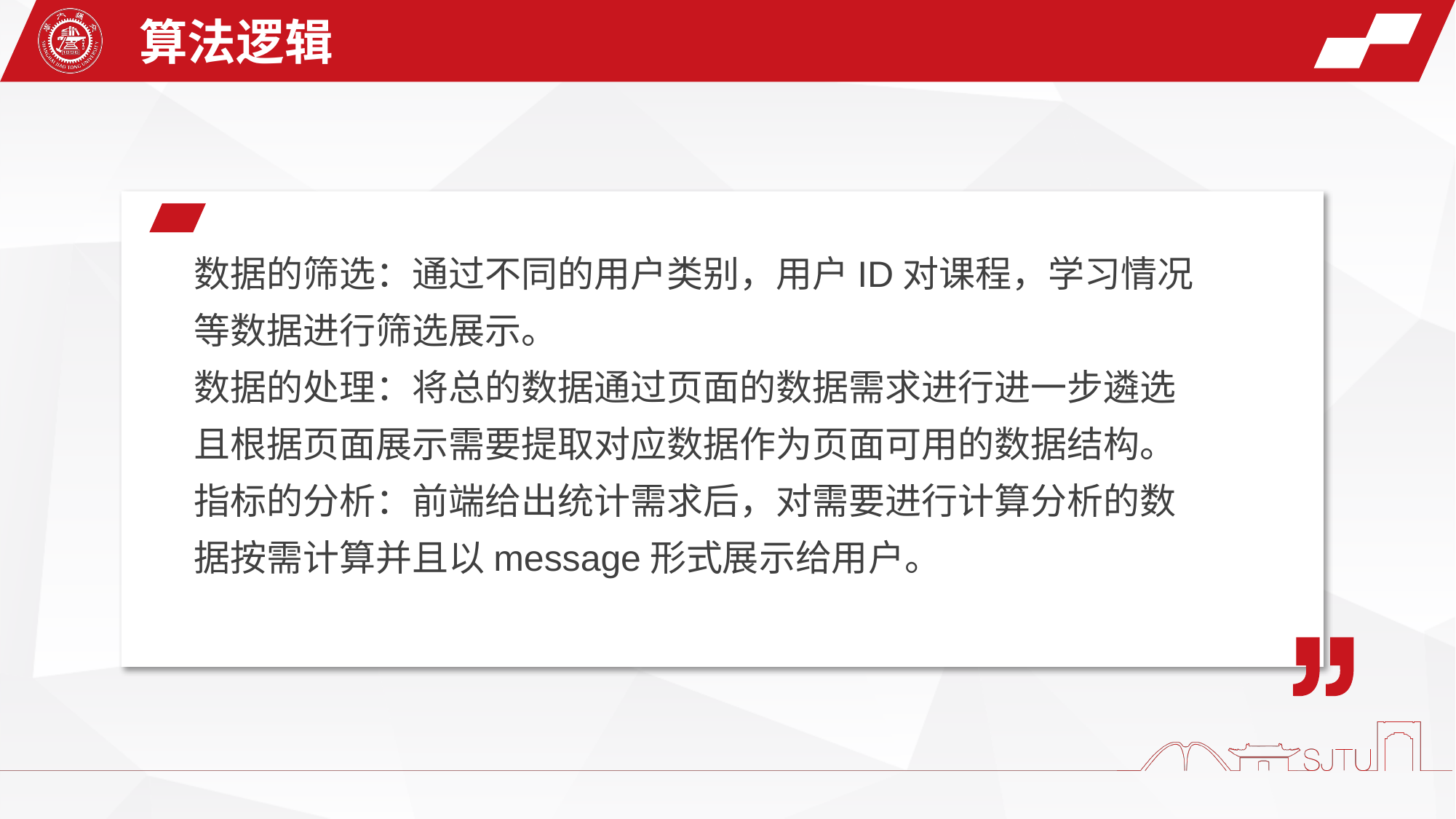

算法逻辑

数据的筛选：通过不同的用户类别，用户ID对课程，学习情况等数据进行筛选展示。
数据的处理：将总的数据通过页面的数据需求进行进一步遴选且根据页面展示需要提取对应数据作为页面可用的数据结构。
指标的分析：前端给出统计需求后，对需要进行计算分析的数据按需计算并且以message形式展示给用户。